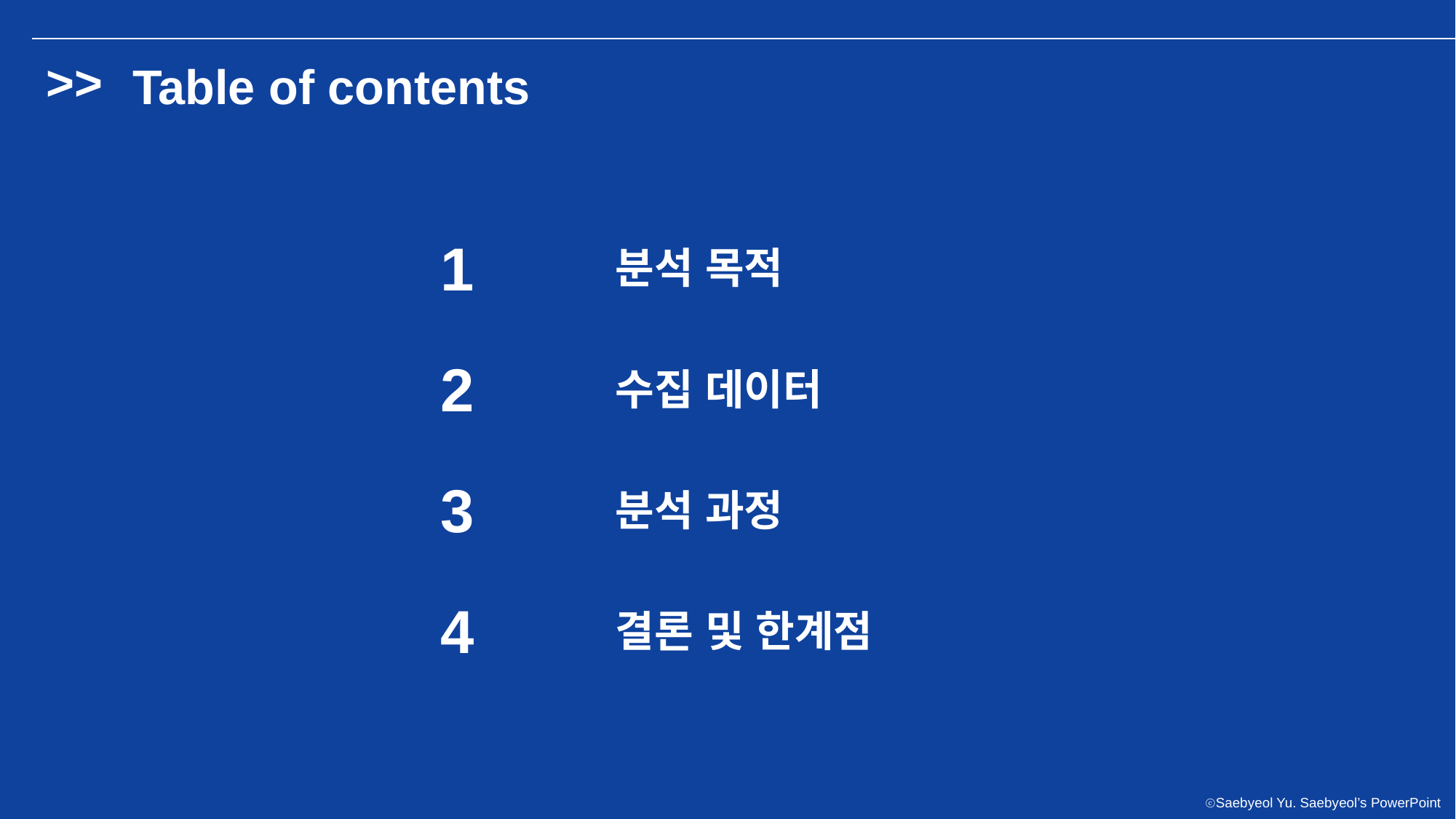

>>
Table of contents
1
분석 목적
2
수집 데이터
3
분석 과정
4
결론 및 한계점